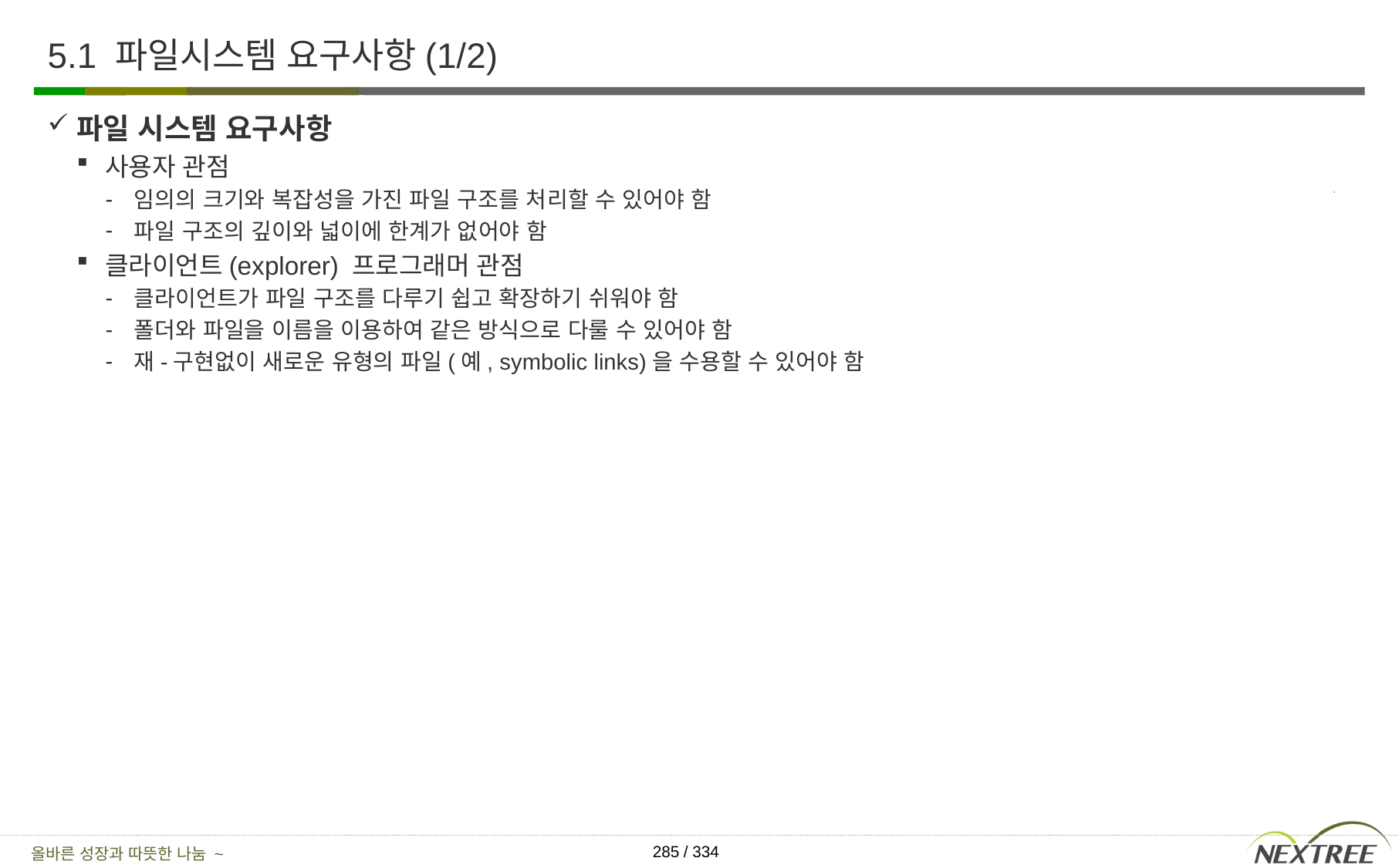

# 5.1 파일시스템 요구사항(1/2)
파일 시스템 요구사항
사용자 관점
임의의 크기와 복잡성을 가진 파일 구조를 처리할 수 있어야 함
파일 구조의 깊이와 넓이에 한계가 없어야 함
클라이언트(explorer) 프로그래머 관점
클라이언트가 파일 구조를 다루기 쉽고 확장하기 쉬워야 함
폴더와 파일을 이름을 이용하여 같은 방식으로 다룰 수 있어야 함
재-구현없이 새로운 유형의 파일(예, symbolic links)을 수용할 수 있어야 함